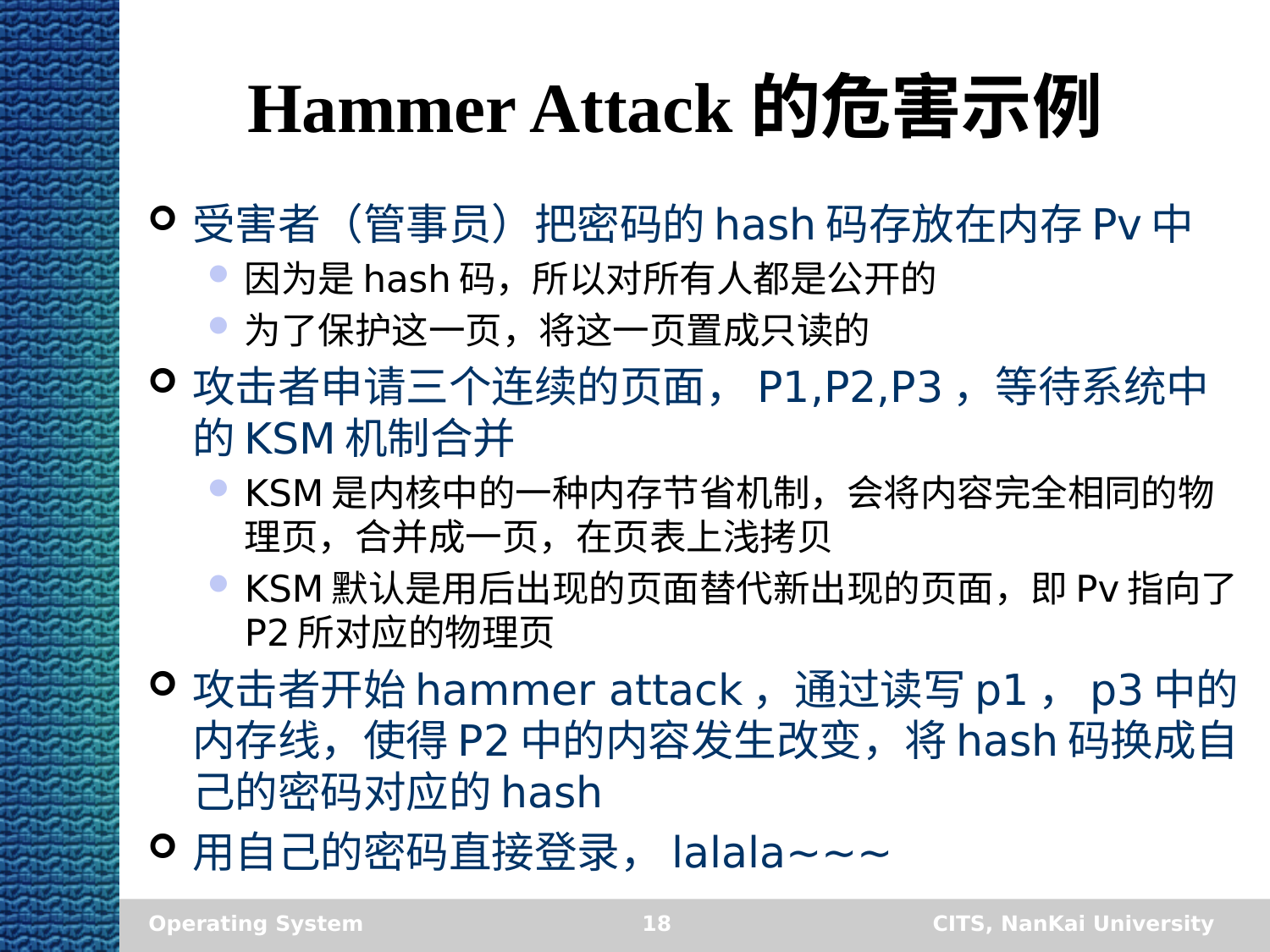

# Hammer Attack的危害示例
受害者（管事员）把密码的hash码存放在内存Pv中
因为是hash码，所以对所有人都是公开的
为了保护这一页，将这一页置成只读的
攻击者申请三个连续的页面，P1,P2,P3，等待系统中的KSM机制合并
KSM是内核中的一种内存节省机制，会将内容完全相同的物理页，合并成一页，在页表上浅拷贝
KSM默认是用后出现的页面替代新出现的页面，即Pv指向了P2所对应的物理页
攻击者开始hammer attack，通过读写p1，p3中的内存线，使得P2中的内容发生改变，将hash码换成自己的密码对应的hash
用自己的密码直接登录，lalala~~~

Operating System
18
CITS, NanKai University